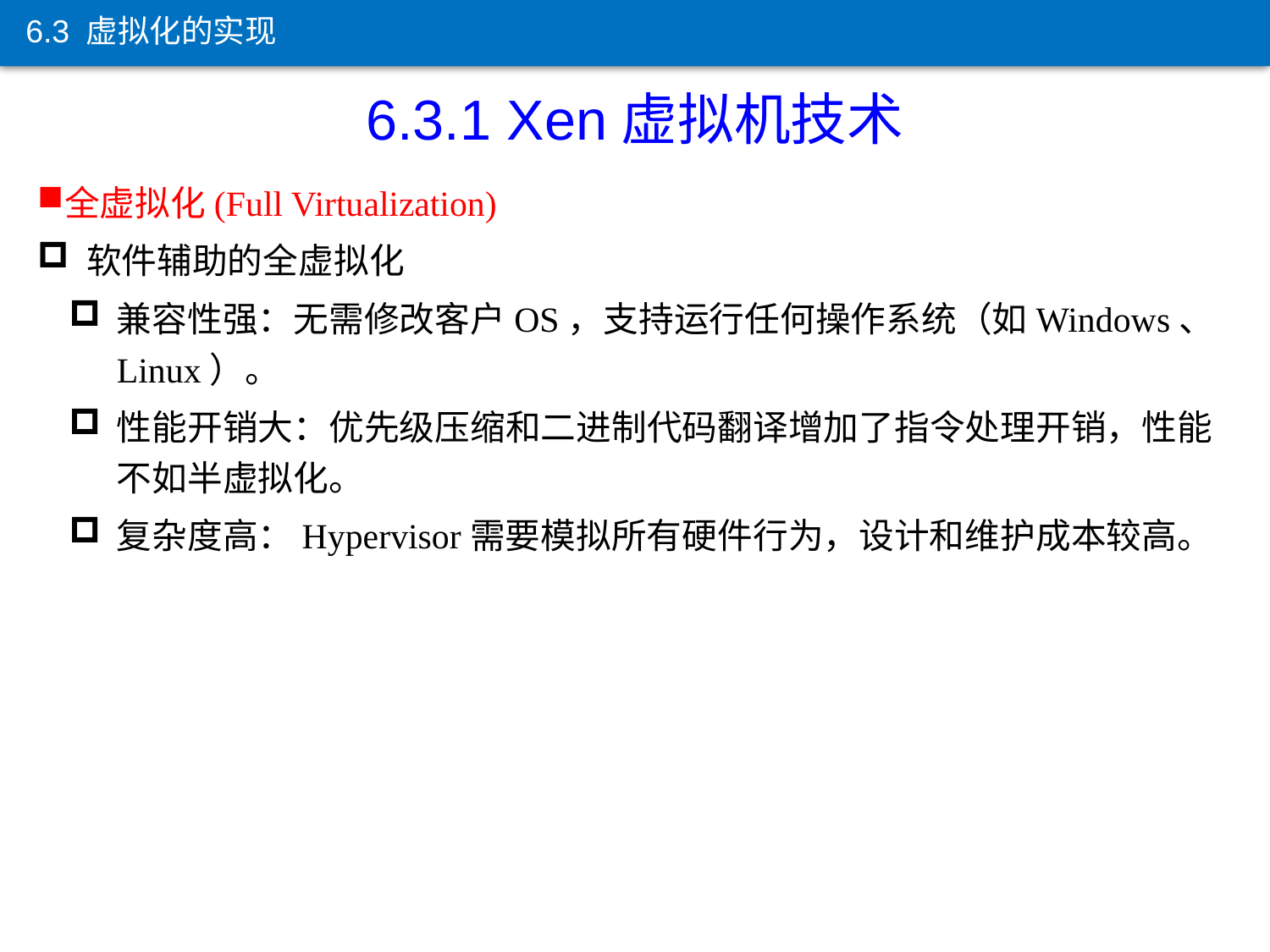

6.3 虚拟化的实现
6.3.1 Xen虚拟机技术
全虚拟化(Full Virtualization)
 软件辅助的全虚拟化
兼容性强：无需修改客户OS，支持运行任何操作系统（如Windows、Linux）。
性能开销大：优先级压缩和二进制代码翻译增加了指令处理开销，性能不如半虚拟化。
复杂度高：Hypervisor需要模拟所有硬件行为，设计和维护成本较高。

25